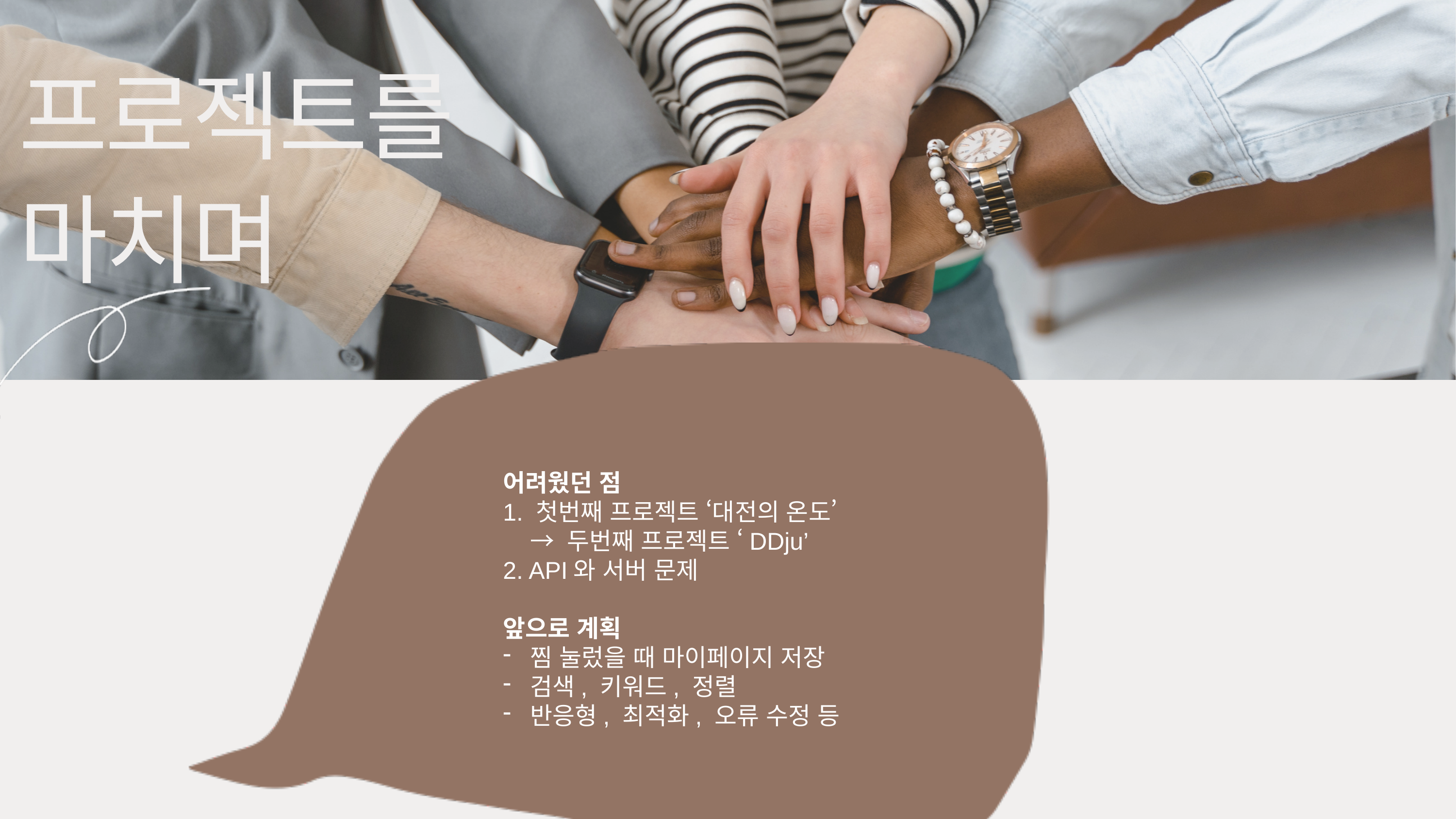

프로젝트를
마치며

어려웠던 점
1. 첫번째 프로젝트 ‘대전의 온도’
    → 두번째 프로젝트 ‘DDju’
2. API와 서버 문제

앞으로 계획
찜 눌렀을 때 마이페이지 저장
검색, 키워드, 정렬
반응형, 최적화, 오류 수정 등